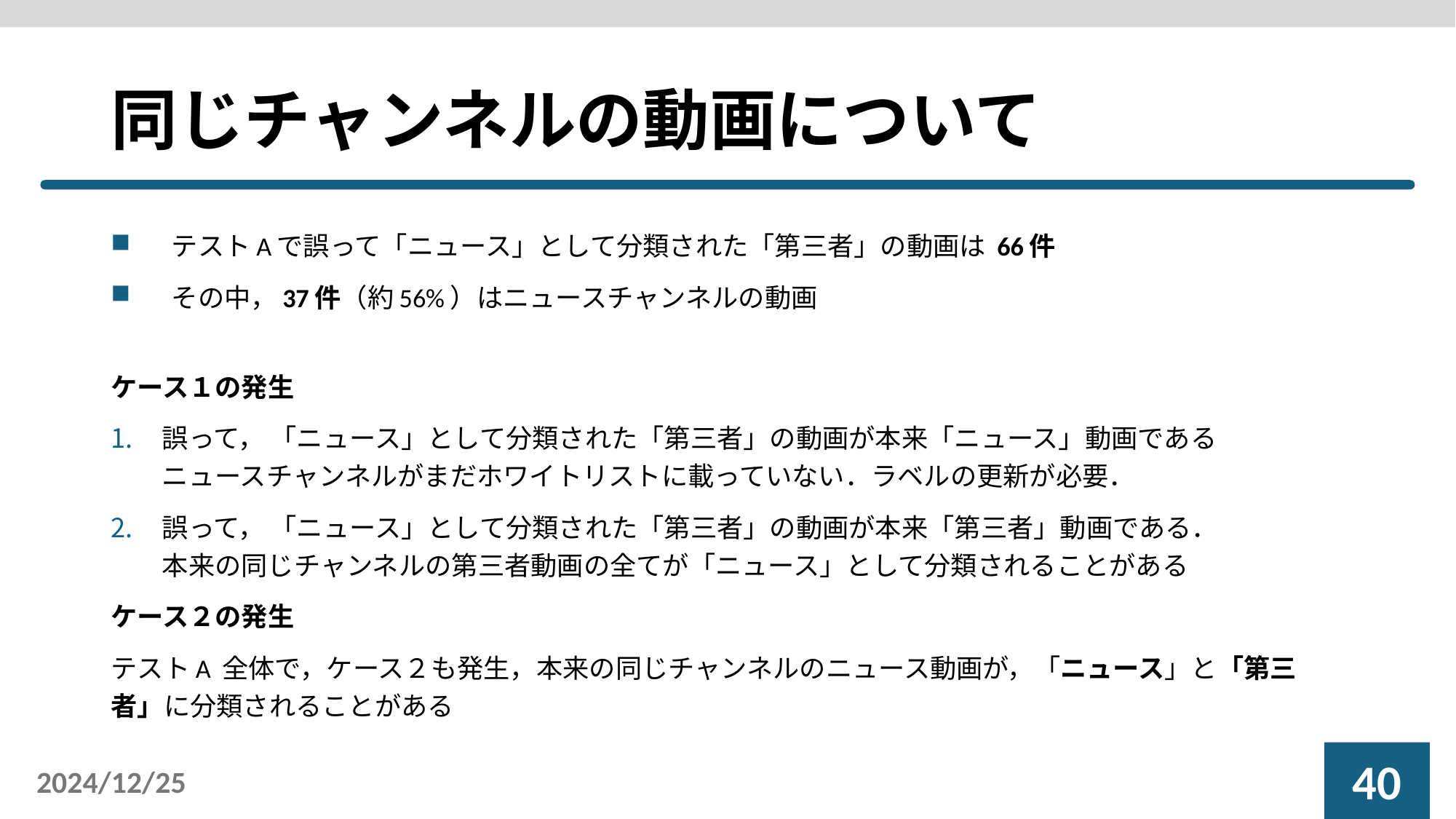

# 同じチャンネルの動画について

テストAで誤って「ニュース」として分類された「第三者」の動画は 66件
その中，37件（約56%）はニュースチャンネルの動画
ケース１の発生
誤って， 「ニュース」として分類された「第三者」の動画が本来「ニュース」動画である
ニュースチャンネルがまだホワイトリストに載っていない．ラベルの更新が必要．
誤って， 「ニュース」として分類された「第三者」の動画が本来「第三者」動画である．
本来の同じチャンネルの第三者動画の全てが「ニュース」として分類されることがある
ケース２の発生
テストA 全体で，ケース２も発生，本来の同じチャンネルのニュース動画が，「ニュース」と「第三者」に分類されることがある
40
2024/12/25